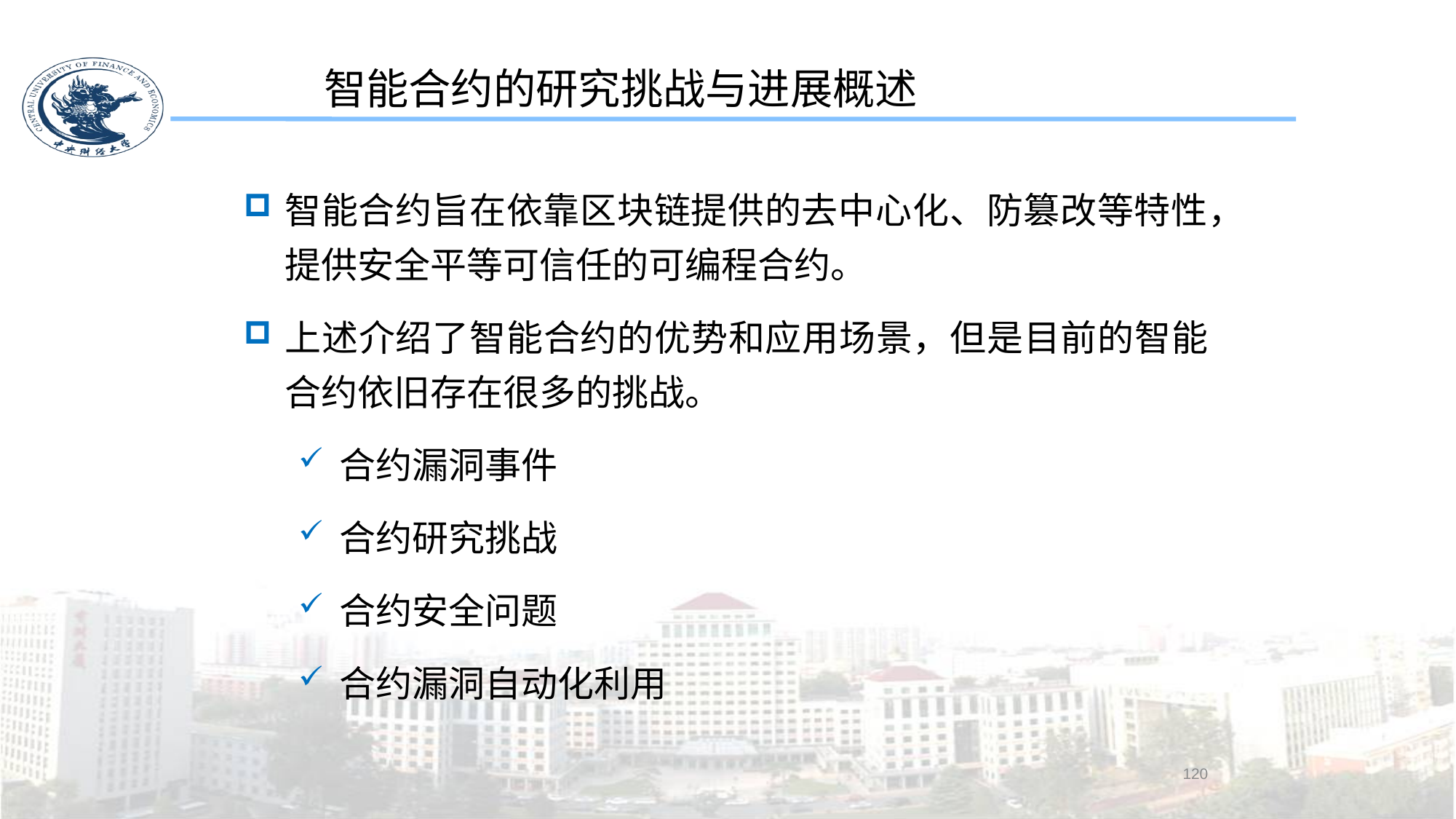

智能合约的研究挑战与进展概述
智能合约旨在依靠区块链提供的去中心化、防篡改等特性，提供安全平等可信任的可编程合约。
上述介绍了智能合约的优势和应用场景，但是目前的智能合约依旧存在很多的挑战。
合约漏洞事件
合约研究挑战
合约安全问题
合约漏洞自动化利用
120